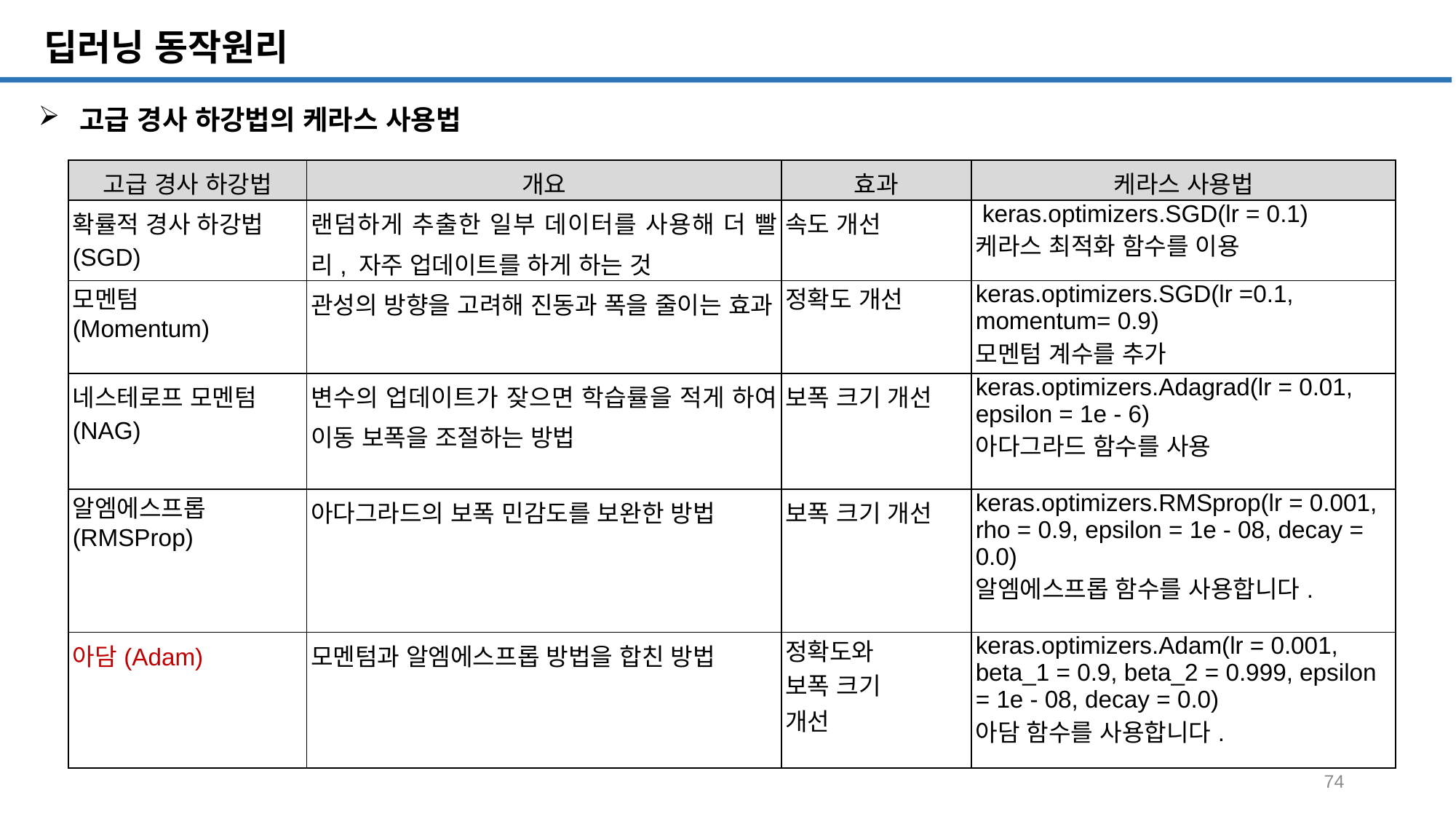

SQL 튜닝 개요
# 딥러닝 동작원리

고급 경사 하강법의 케라스 사용법
| 고급 경사 하강법 | 개요 | 효과 | 케라스 사용법 |
| --- | --- | --- | --- |
| 확률적 경사 하강법(SGD) | 랜덤하게 추출한 일부 데이터를 사용해 더 빨리, 자주 업데이트를 하게 하는 것 | 속도 개선 | keras.optimizers.SGD(lr = 0.1) 케라스 최적화 함수를 이용 |
| 모멘텀 (Momentum) | 관성의 방향을 고려해 진동과 폭을 줄이는 효과 | 정확도 개선 | keras.optimizers.SGD(lr =0.1,  momentum= 0.9) 모멘텀 계수를 추가 |
| 네스테로프 모멘텀 (NAG) | 변수의 업데이트가 잦으면 학습률을 적게 하여 이동 보폭을 조절하는 방법 | 보폭 크기 개선 | keras.optimizers.Adagrad(lr = 0.01, epsilon = 1e - 6) 아다그라드 함수를 사용 |
| 알엠에스프롭 (RMSProp) | 아다그라드의 보폭 민감도를 보완한 방법 | 보폭 크기 개선 | keras.optimizers.RMSprop(lr = 0.001, rho = 0.9, epsilon = 1e - 08, decay = 0.0) 알엠에스프롭 함수를 사용합니다. |
| 아담(Adam) | 모멘텀과 알엠에스프롭 방법을 합친 방법 | 정확도와 보폭 크기 개선 | keras.optimizers.Adam(lr = 0.001, beta\_1 = 0.9, beta\_2 = 0.999, epsilon = 1e - 08, decay = 0.0) 아담 함수를 사용합니다. |
74